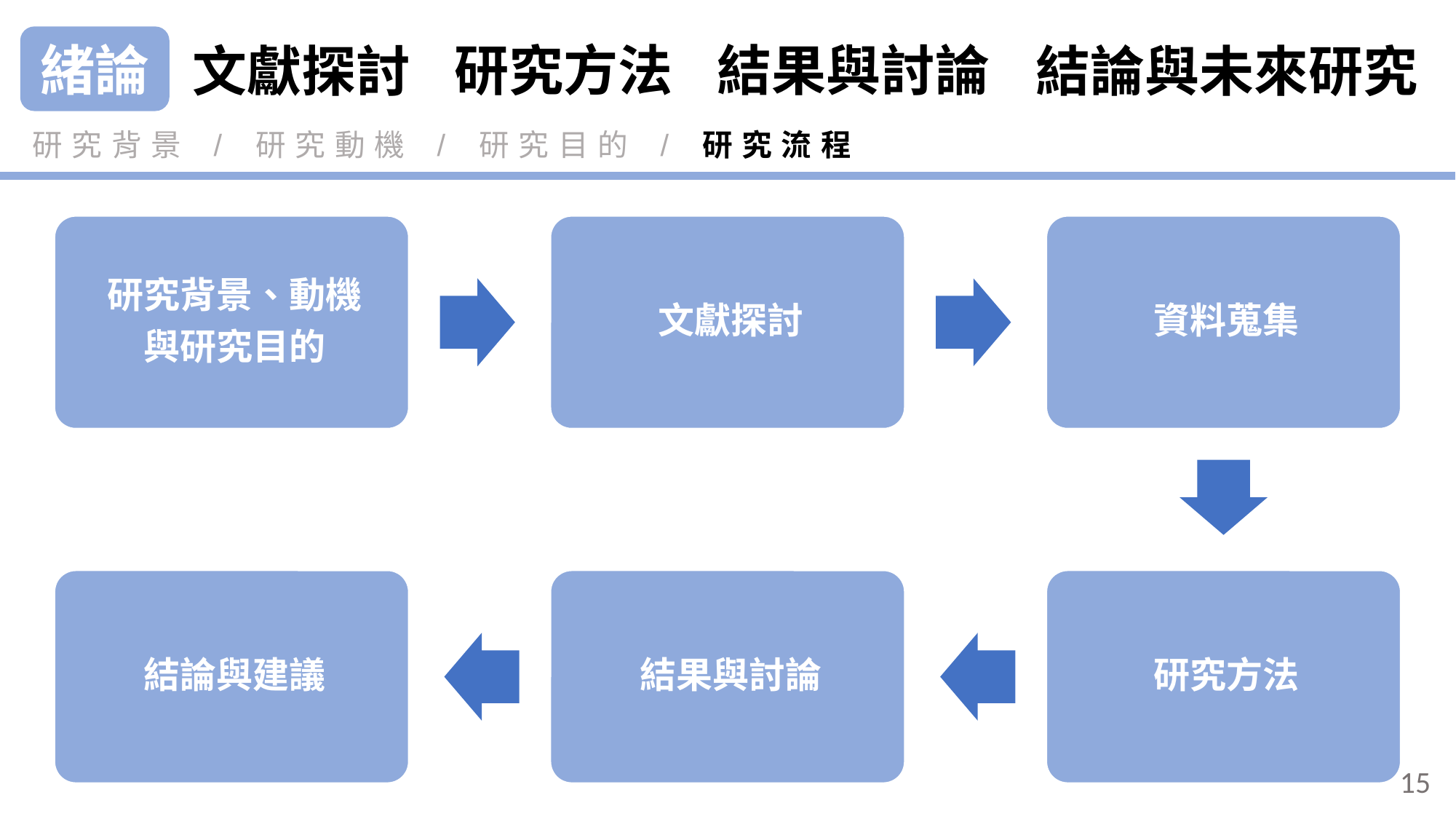

緒論
研究方法
結果與討論
結論與未來研究
文獻探討
研究背景 / 研究動機 / 研究目的 / 研究流程
研究背景、動機
與研究目的

文獻探討

資料蒐集

研究方法

結果與討論

結論與建議

15